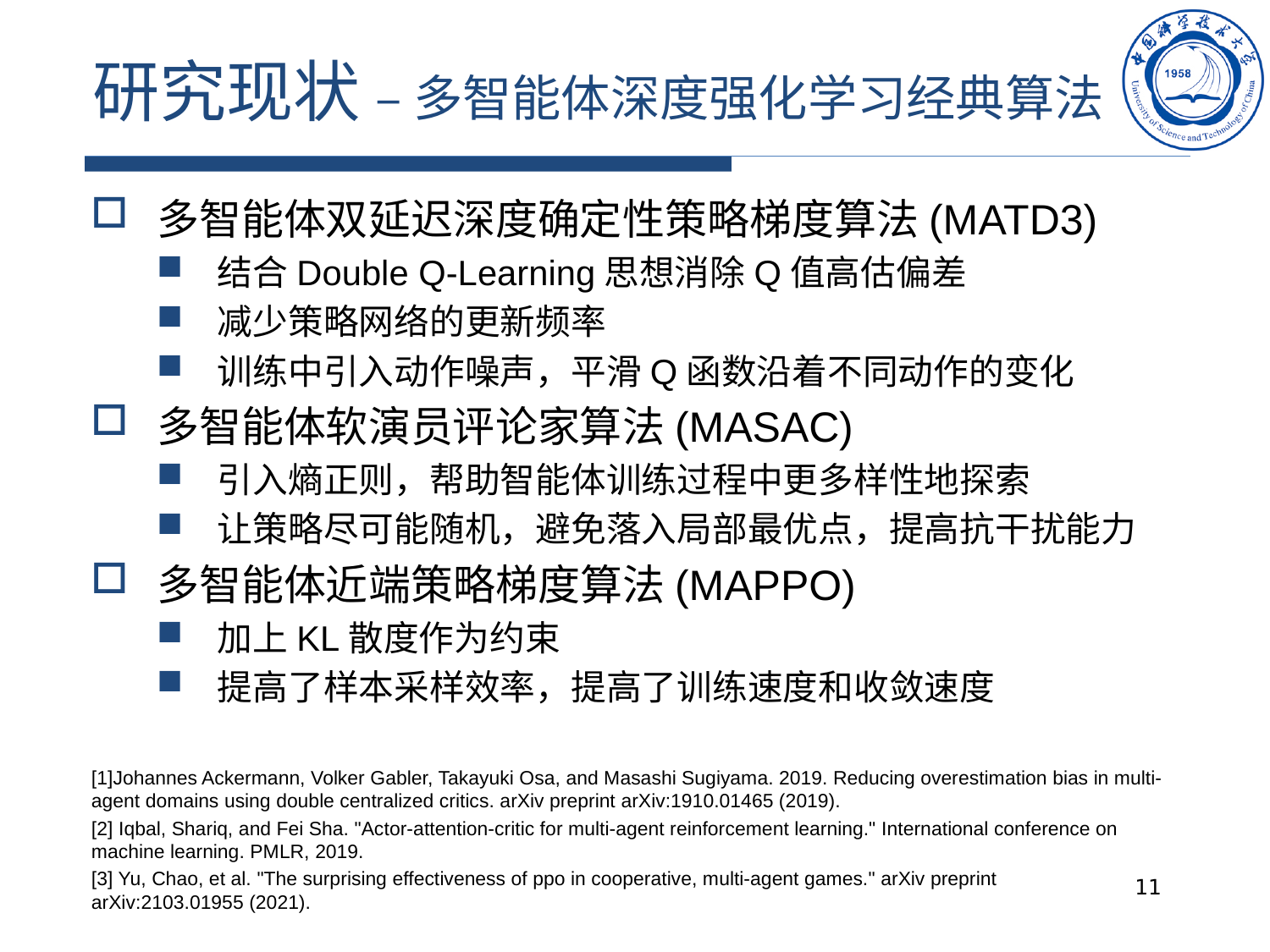

# 研究现状 – 多智能体深度强化学习经典算法
多智能体双延迟深度确定性策略梯度算法(MATD3)
结合Double Q-Learning思想消除Q值高估偏差
减少策略网络的更新频率
训练中引入动作噪声，平滑Q函数沿着不同动作的变化
多智能体软演员评论家算法(MASAC)
引入熵正则，帮助智能体训练过程中更多样性地探索
让策略尽可能随机，避免落入局部最优点，提高抗干扰能力
多智能体近端策略梯度算法(MAPPO)
加上KL散度作为约束
提高了样本采样效率，提高了训练速度和收敛速度

[1]Johannes Ackermann, Volker Gabler, Takayuki Osa, and Masashi Sugiyama. 2019. Reducing overestimation bias in multi-agent domains using double centralized critics. arXiv preprint arXiv:1910.01465 (2019).
[2] Iqbal, Shariq, and Fei Sha. "Actor-attention-critic for multi-agent reinforcement learning." International conference on machine learning. PMLR, 2019.
[3] Yu, Chao, et al. "The surprising effectiveness of ppo in cooperative, multi-agent games." arXiv preprint arXiv:2103.01955 (2021).

11